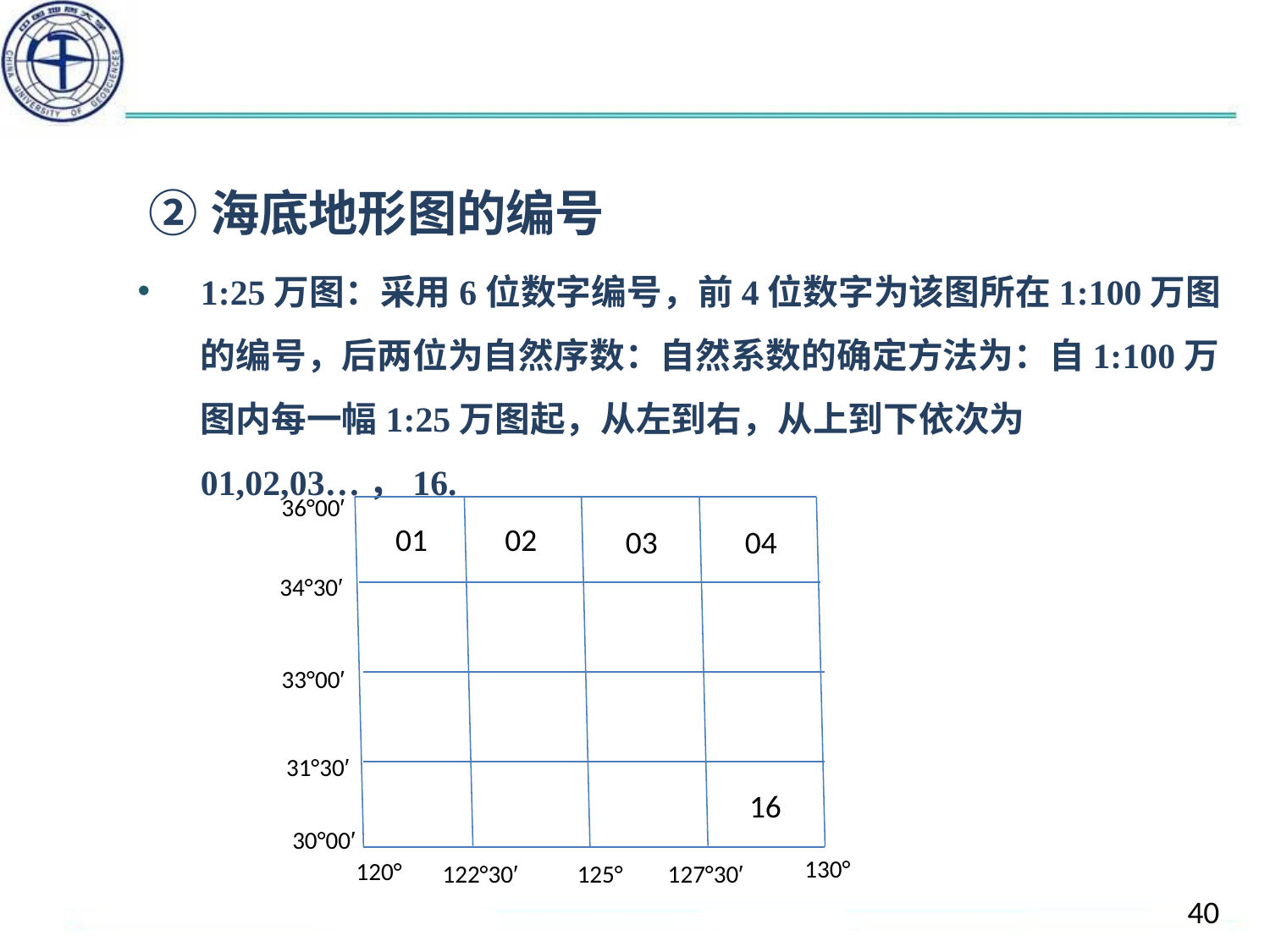

#
 ②海底地形图的编号
1:25万图：采用6位数字编号，前4位数字为该图所在1:100万图的编号，后两位为自然序数：自然系数的确定方法为：自1:100万图内每一幅1:25万图起，从左到右，从上到下依次为01,02,03…，16.
36°00′
01
02
03
04
34°30′
33°00′
31°30′
16
30°00′
130°
120°
122°30′
125°
127°30′